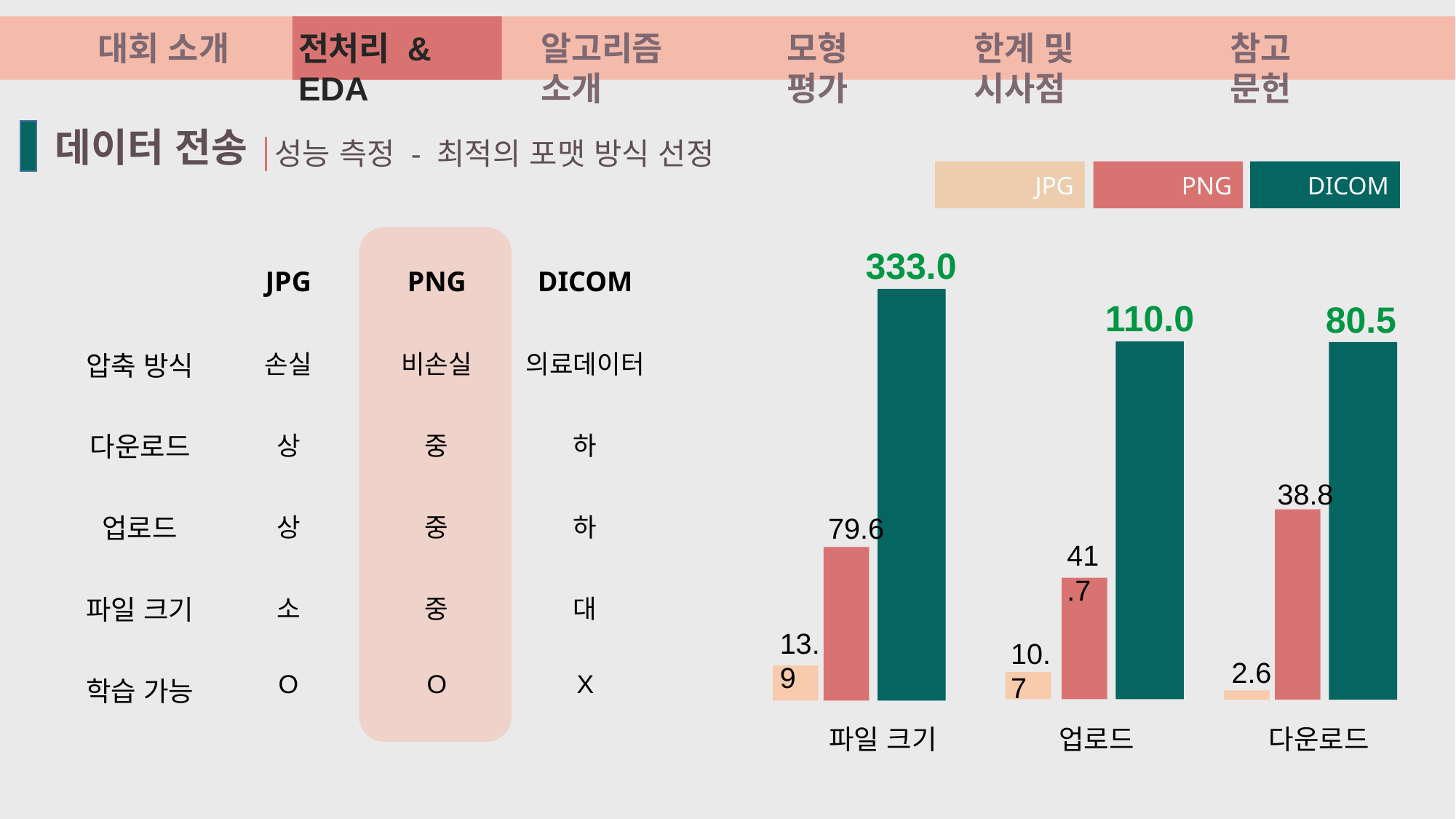

대회 소개
전처리 & EDA
알고리즘 소개
모형 평가
한계 및 시사점
참고 문헌
  데이터 전송

성능 측정 - 최적의 포맷 방식 선정
DICOM
JPG
PNG

333.0

79.6

13.9

파일 크기
|  | JPG | PNG | DICOM |
| --- | --- | --- | --- |
| 압축 방식 | 손실 | 비손실 | 의료데이터 |
| 다운로드 | 상 | 중 | 하 |
| 업로드 | 상 | 중 | 하 |
| 파일 크기 | 소 | 중 | 대 |
| 학습 가능 | O | O | X |
110.0

41.7

10.7

업로드
80.5

38.8

2.6

다운로드